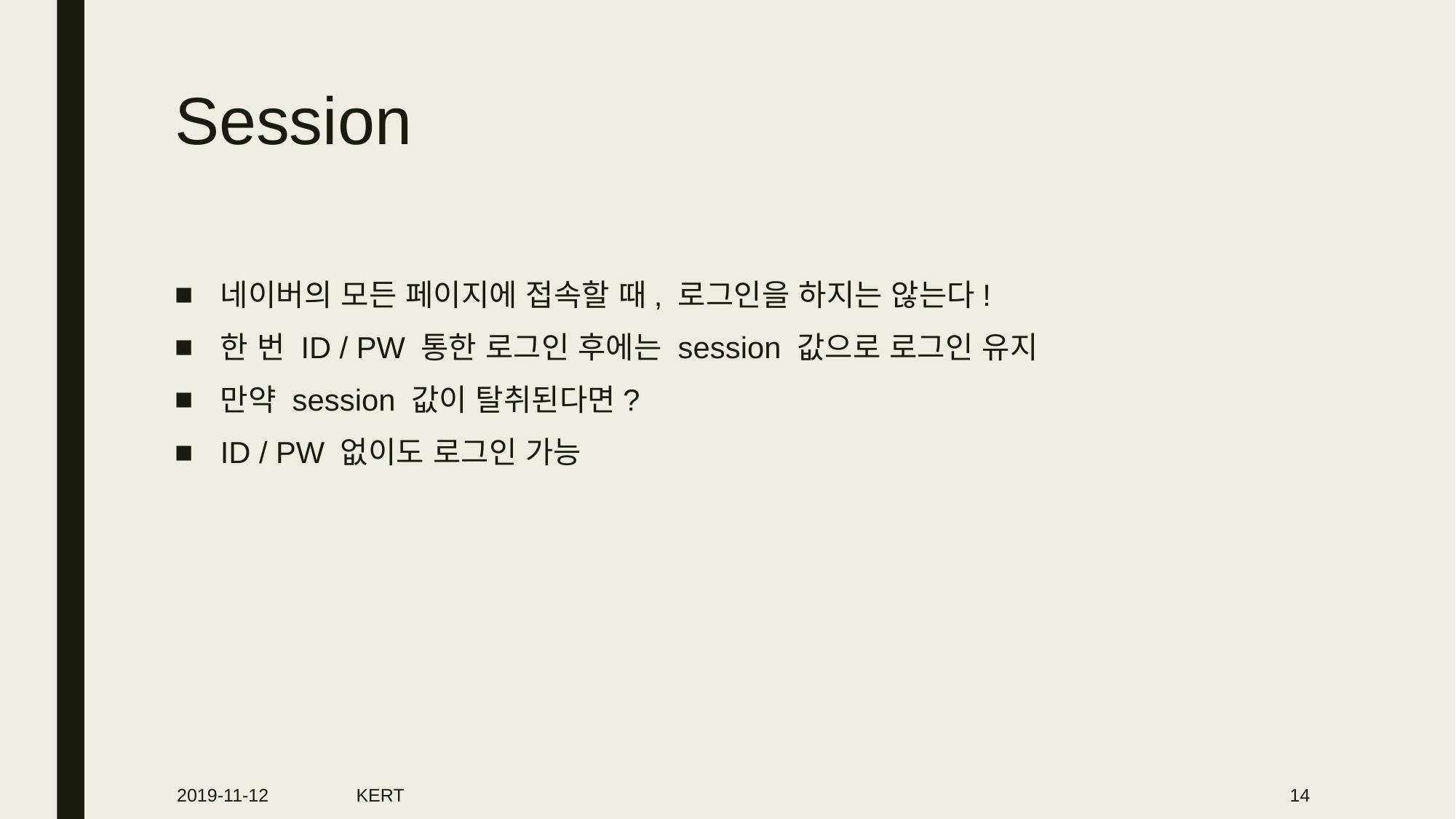

# Session
네이버의 모든 페이지에 접속할 때, 로그인을 하지는 않는다!
한 번 ID / PW 통한 로그인 후에는 session 값으로 로그인 유지
만약 session 값이 탈취된다면?
ID / PW 없이도 로그인 가능
2019-11-12
KERT
14